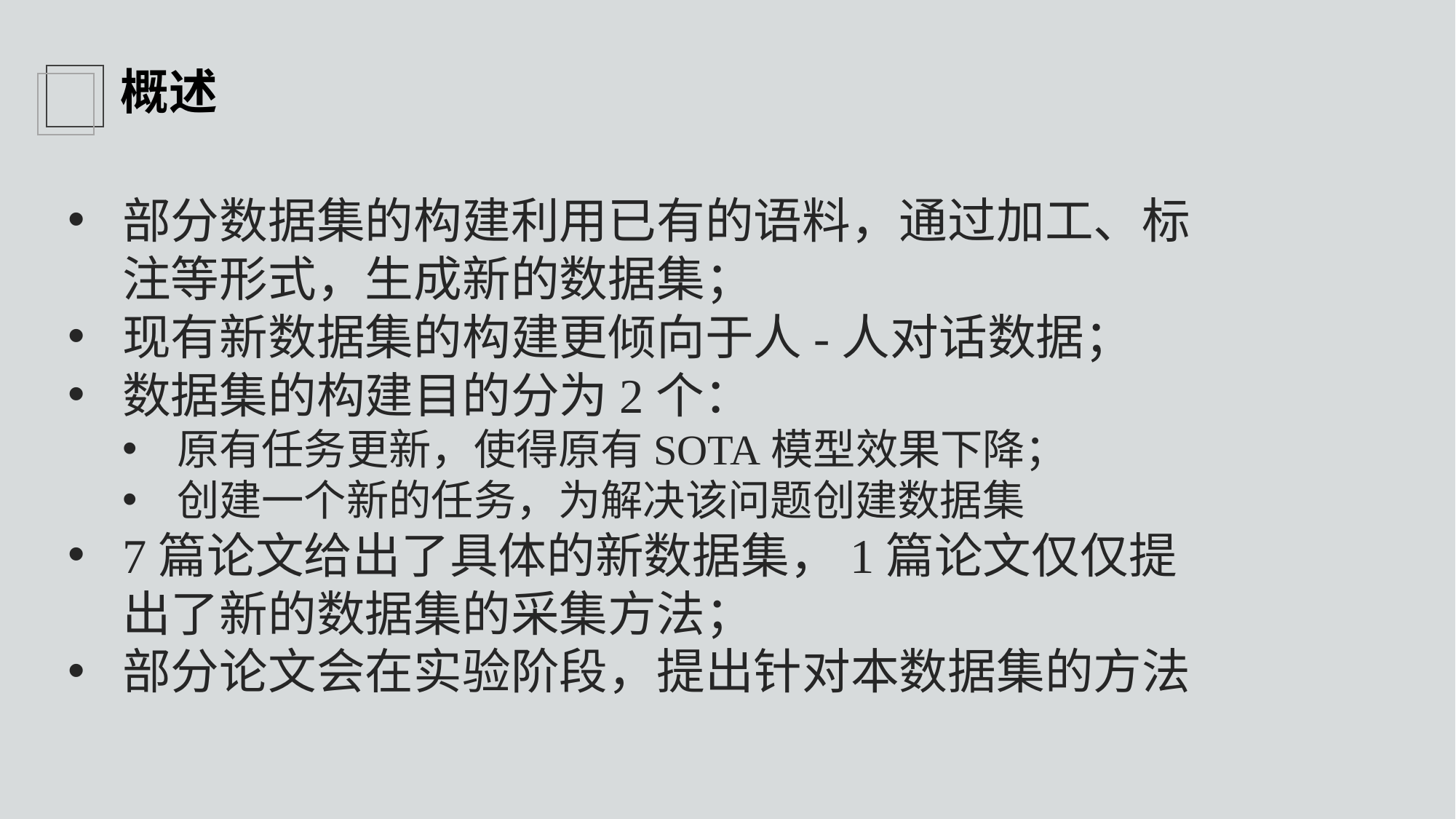

概述
部分数据集的构建利用已有的语料，通过加工、标注等形式，生成新的数据集；
现有新数据集的构建更倾向于人-人对话数据；
数据集的构建目的分为2个：
原有任务更新，使得原有SOTA模型效果下降；
创建一个新的任务，为解决该问题创建数据集
7篇论文给出了具体的新数据集，1篇论文仅仅提出了新的数据集的采集方法；
部分论文会在实验阶段，提出针对本数据集的方法